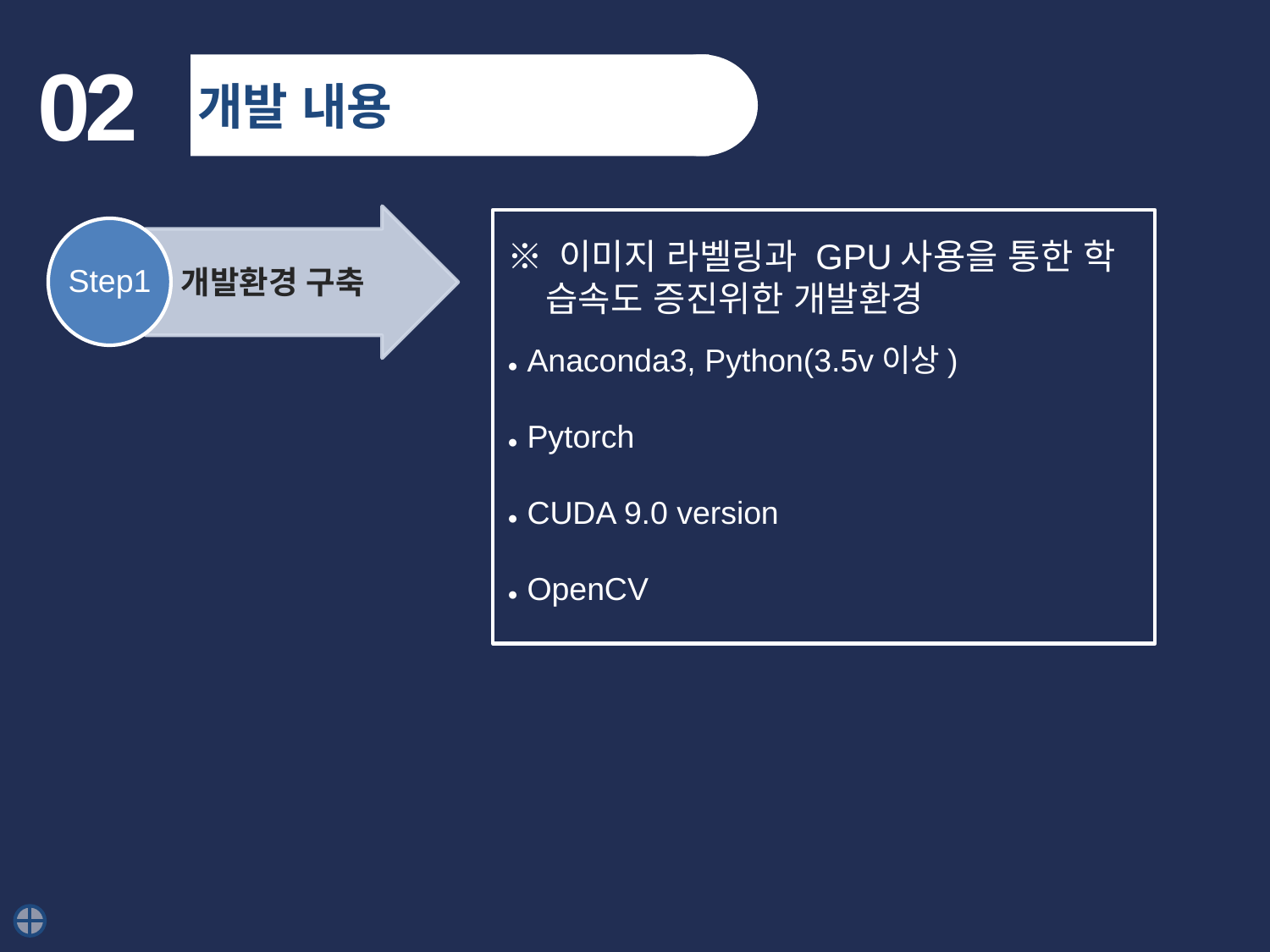

02

개발 내용
Step1

※ 이미지 라벨링과 GPU사용을 통한 학
   습속도 증진위한 개발환경

● Anaconda3, Python(3.5v이상)

● Pytorch

● CUDA 9.0 version

● OpenCV

개발환경 구축